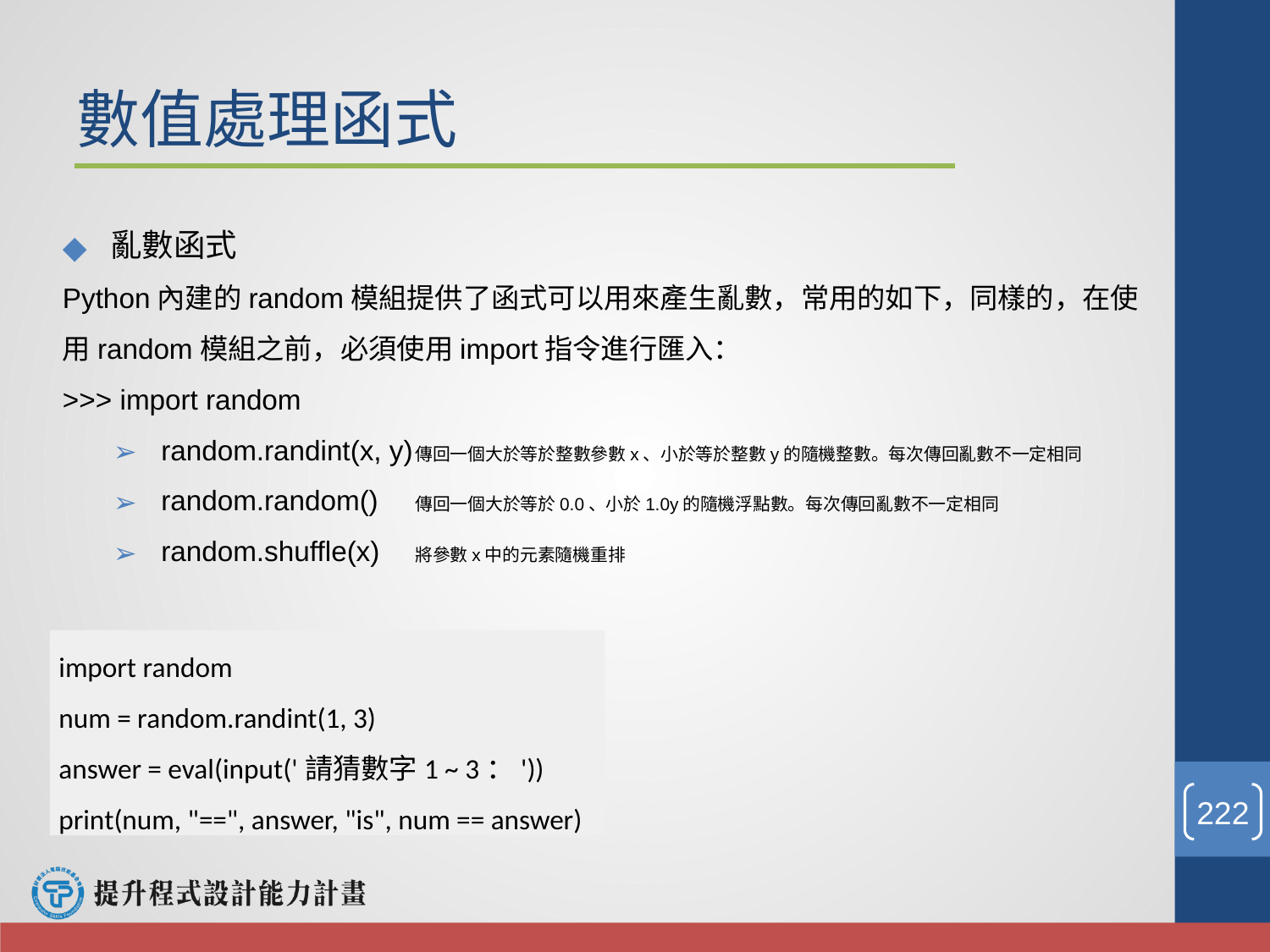

# 數值處理函式
亂數函式
Python內建的random模組提供了函式可以用來產生亂數，常用的如下，同樣的，在使用random模組之前，必須使用import指令進行匯入：
>>> import random
random.randint(x, y)	傳回一個大於等於整數參數x、小於等於整數y的隨機整數。每次傳回亂數不一定相同
random.random()	傳回一個大於等於0.0、小於1.0y的隨機浮點數。每次傳回亂數不一定相同
random.shuffle(x)	將參數x中的元素隨機重排

例如：

import random
num = random.randint(1, 3)
answer = eval(input('請猜數字1 ~ 3：'))
print(num, "==", answer, "is", num == answer)
222